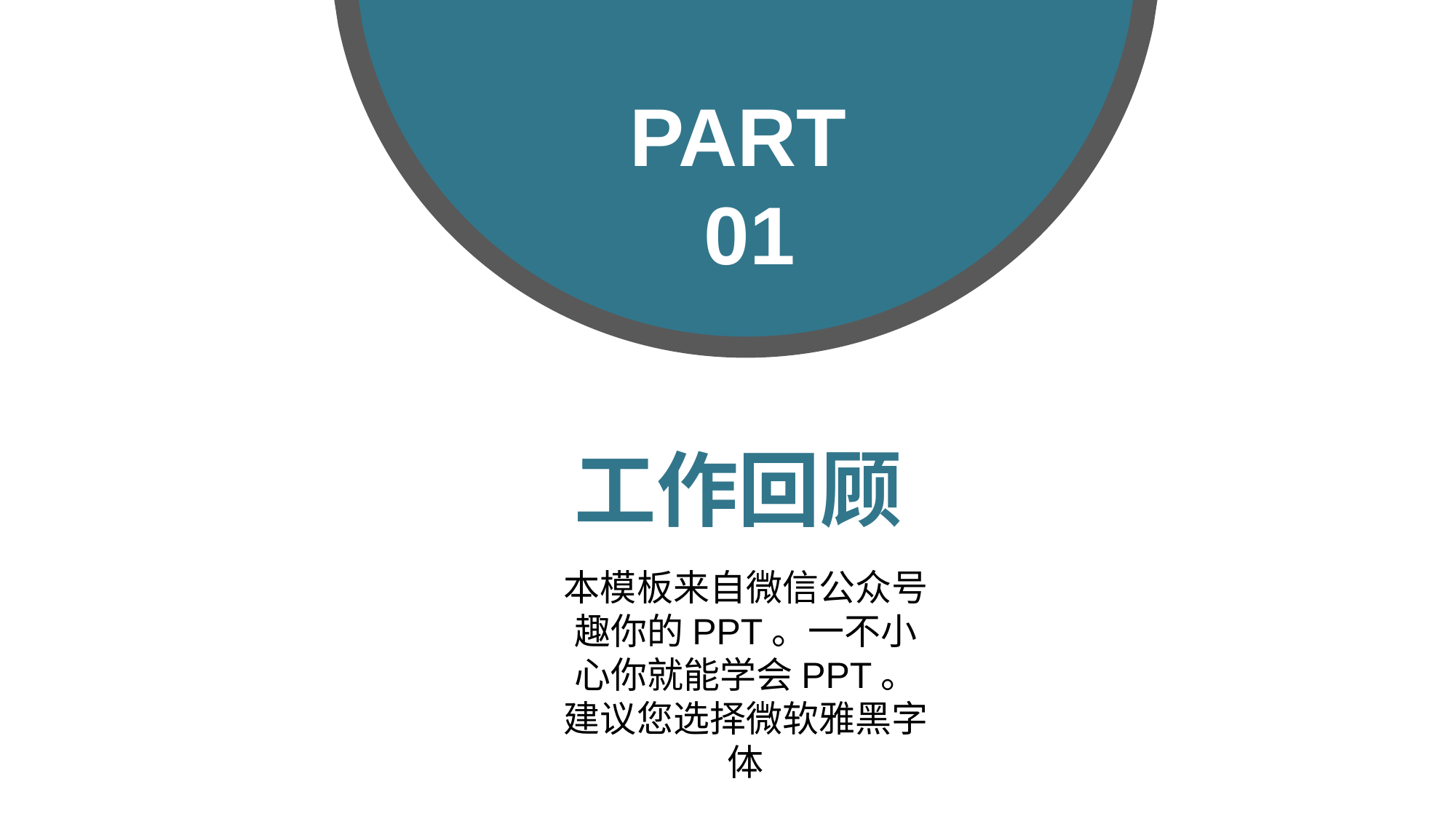

PART
 01
工作回顾
本模板来自微信公众号趣你的PPT。一不小心你就能学会PPT。建议您选择微软雅黑字体